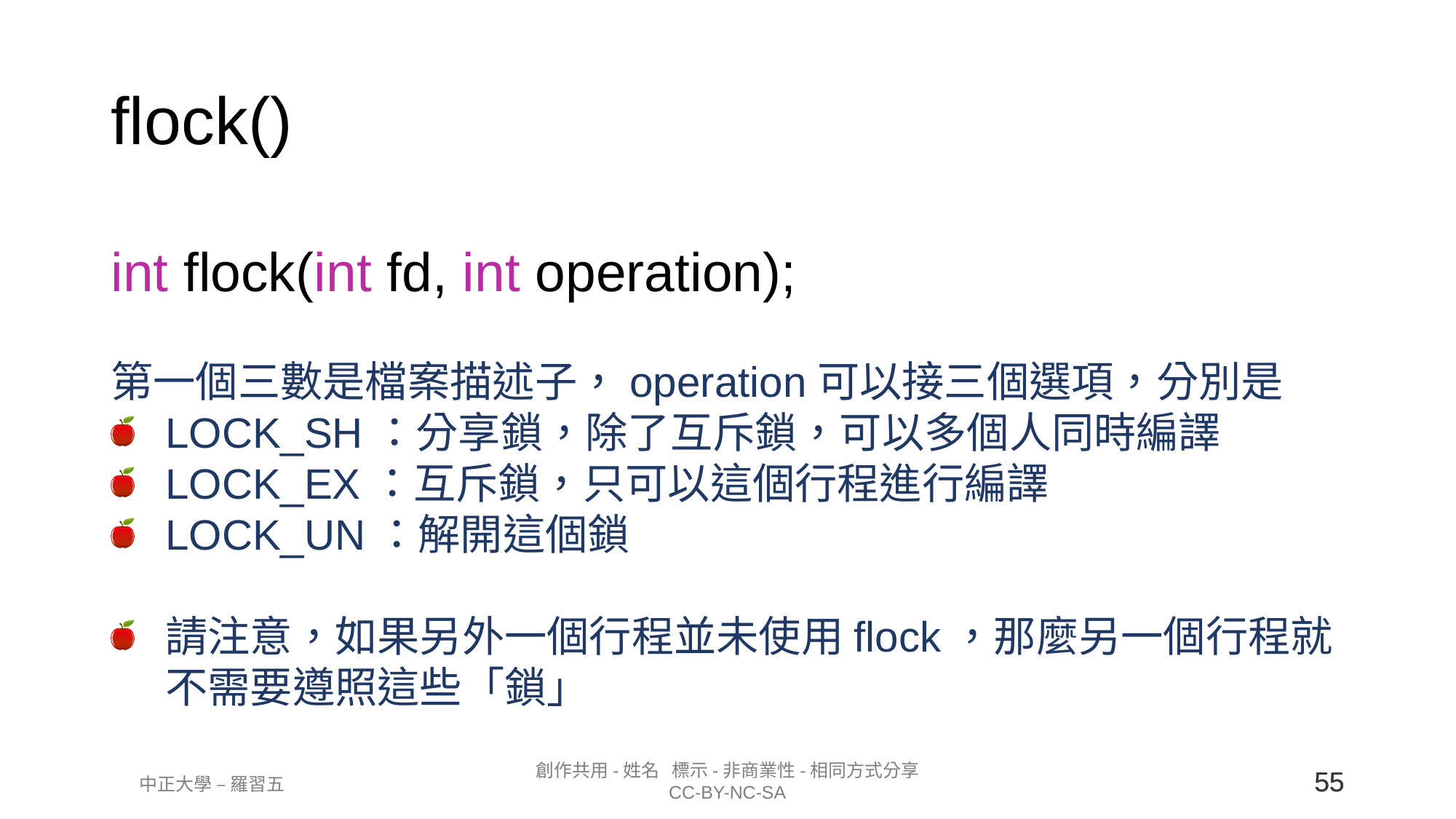

# flock()
int flock(int fd, int operation);

第一個三數是檔案描述子，operation可以接三個選項，分別是
LOCK_SH：分享鎖，除了互斥鎖，可以多個人同時編譯
LOCK_EX：互斥鎖，只可以這個行程進行編譯
LOCK_UN：解開這個鎖

請注意，如果另外一個行程並未使用flock，那麼另一個行程就不需要遵照這些「鎖」